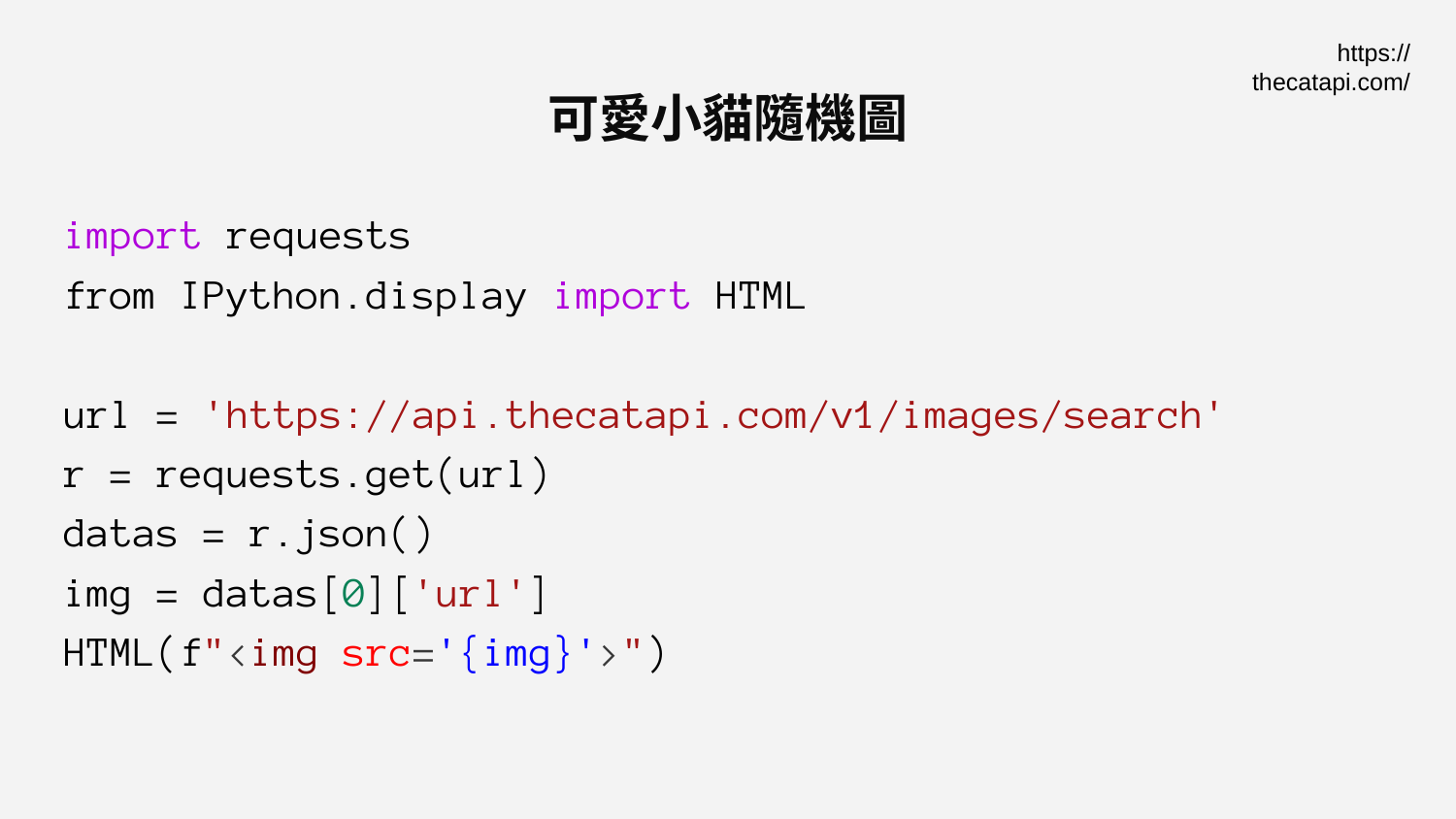

https://thecatapi.com/
# 可愛小貓隨機圖
import requests
from IPython.display import HTML

url = 'https://api.thecatapi.com/v1/images/search'
r = requests.get(url)
datas = r.json()
img = datas[0]['url']
HTML(f"<img src='{img}'>")